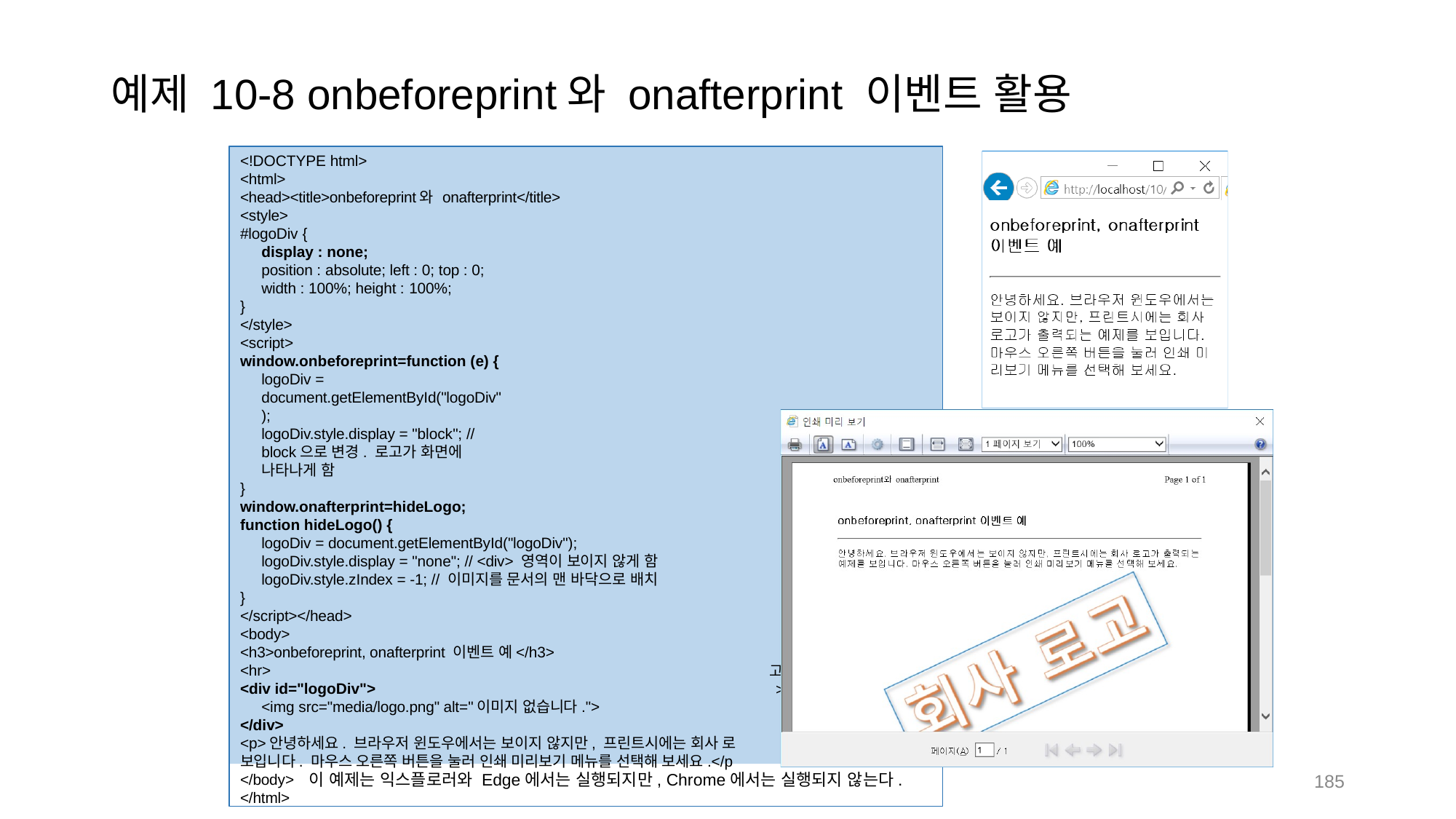

# 예제 10-8 onbeforeprint와 onafterprint 이벤트 활용

<!DOCTYPE html>
<html>
<head><title>onbeforeprint와 onafterprint</title>
<style>
#logoDiv {
display : none;
position : absolute; left : 0; top : 0;  width : 100%; height : 100%;
}
</style>
<script>
window.onbeforeprint=function (e) {
logoDiv = document.getElementById("logoDiv");
logoDiv.style.display = "block"; // block으로 변경. 로고가 화면에 나타나게 함
}
window.onafterprint=hideLogo;  function hideLogo() {
logoDiv = document.getElementById("logoDiv");  logoDiv.style.display = "none"; // <div> 영역이 보이지 않게 함  logoDiv.style.zIndex = -1; // 이미지를 문서의 맨 바닥으로 배치
}
</script></head>
<body>
<h3>onbeforeprint, onafterprint 이벤트 예</h3>
<hr>
<div id="logoDiv">
<img src="media/logo.png" alt="이미지 없습니다.">
</div>
<p>안녕하세요. 브라우저 윈도우에서는 보이지 않지만, 프린트시에는 회사 로  보입니다. 마우스 오른쪽 버튼을 눌러 인쇄 미리보기 메뉴를 선택해 보세요.</p
</body>
</html>

고가 출력되는 예제를
>
이 예제는 익스플로러와 Edge에서는 실행되지만, Chrome에서는 실행되지 않는다.
185